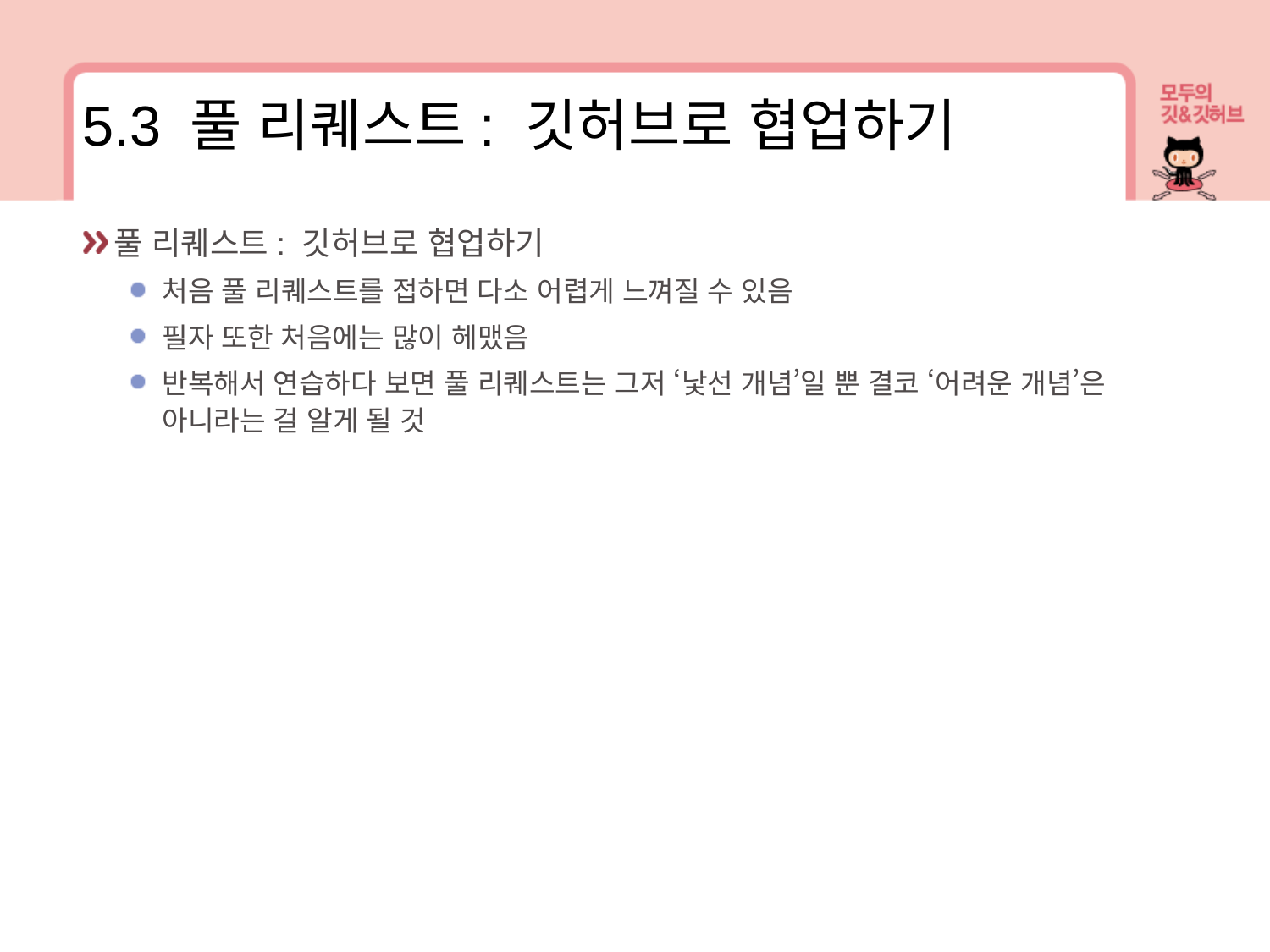

5.3 풀 리퀘스트: 깃허브로 협업하기
풀 리퀘스트: 깃허브로 협업하기
처음 풀 리퀘스트를 접하면 다소 어렵게 느껴질 수 있음
필자 또한 처음에는 많이 헤맸음
반복해서 연습하다 보면 풀 리퀘스트는 그저 ‘낯선 개념’일 뿐 결코 ‘어려운 개념’은 아니라는 걸 알게 될 것